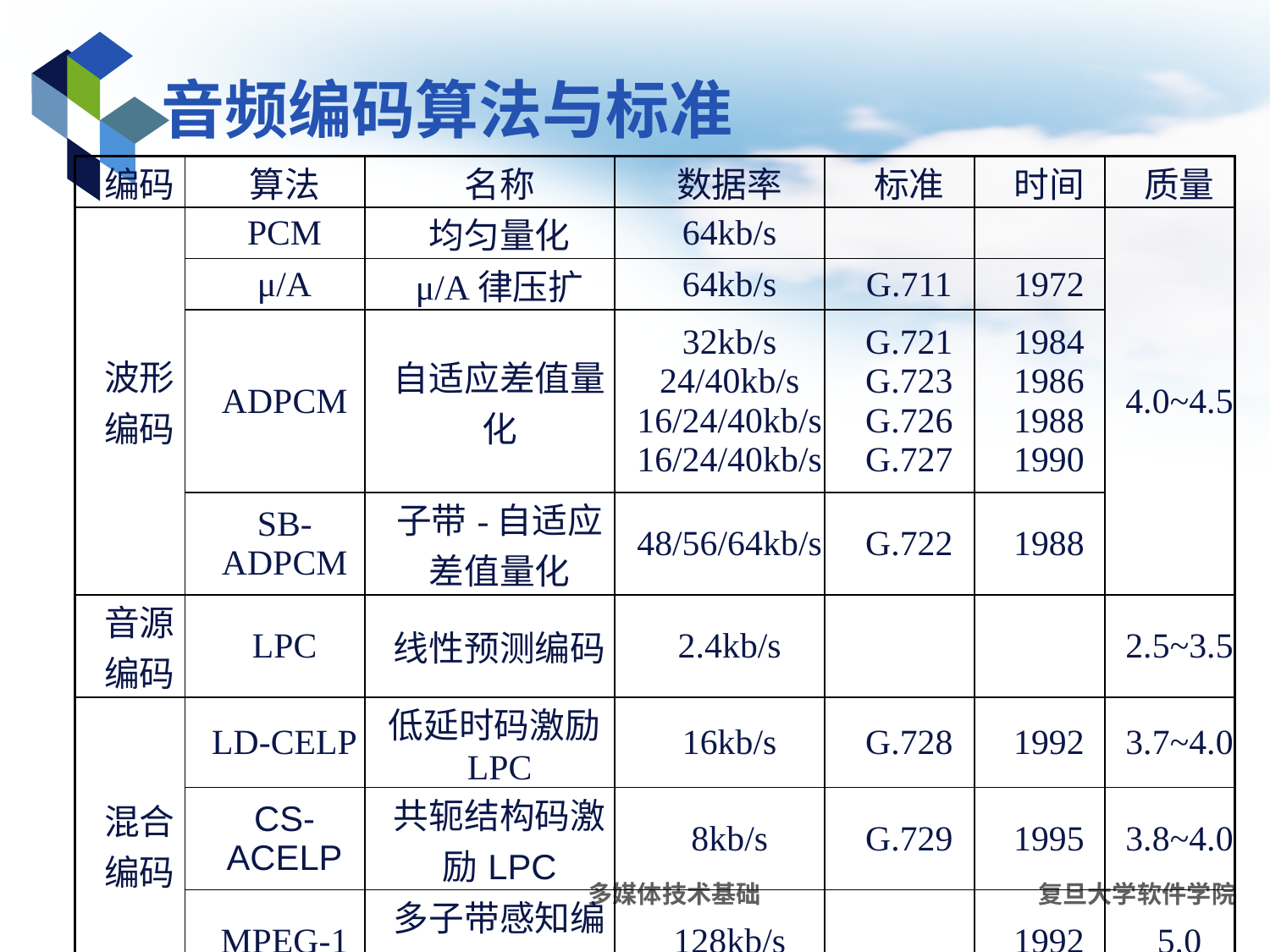

音频编码算法与标准
| 编码 | 算法 | 名称 | 数据率 | 标准 | 时间 | 质量 |
| --- | --- | --- | --- | --- | --- | --- |
| 波形编码 | PCM | 均匀量化 | 64kb/s |  |  | 4.0~4.5 |
|  | μ/A | μ/A律压扩 | 64kb/s | G.711 | 1972 |  |
|  | ADPCM | 自适应差值量化 | 32kb/s 24/40kb/s 16/24/40kb/s 16/24/40kb/s | G.721 G.723 G.726 G.727 | 1984 1986 1988 1990 |  |
|  | SB-ADPCM | 子带-自适应 差值量化 | 48/56/64kb/s | G.722 | 1988 |  |
| 音源编码 | LPC | 线性预测编码 | 2.4kb/s |  |  | 2.5~3.5 |
| 混合编码 | LD-CELP | 低延时码激励LPC | 16kb/s | G.728 | 1992 | 3.7~4.0 |
|  | CS-ACELP | 共轭结构码激励LPC | 8kb/s | G.729 | 1995 | 3.8~4.0 |
|  | MPEG-1 | 多子带感知编码 | 128kb/s |  | 1992 | 5.0 |
多媒体技术基础